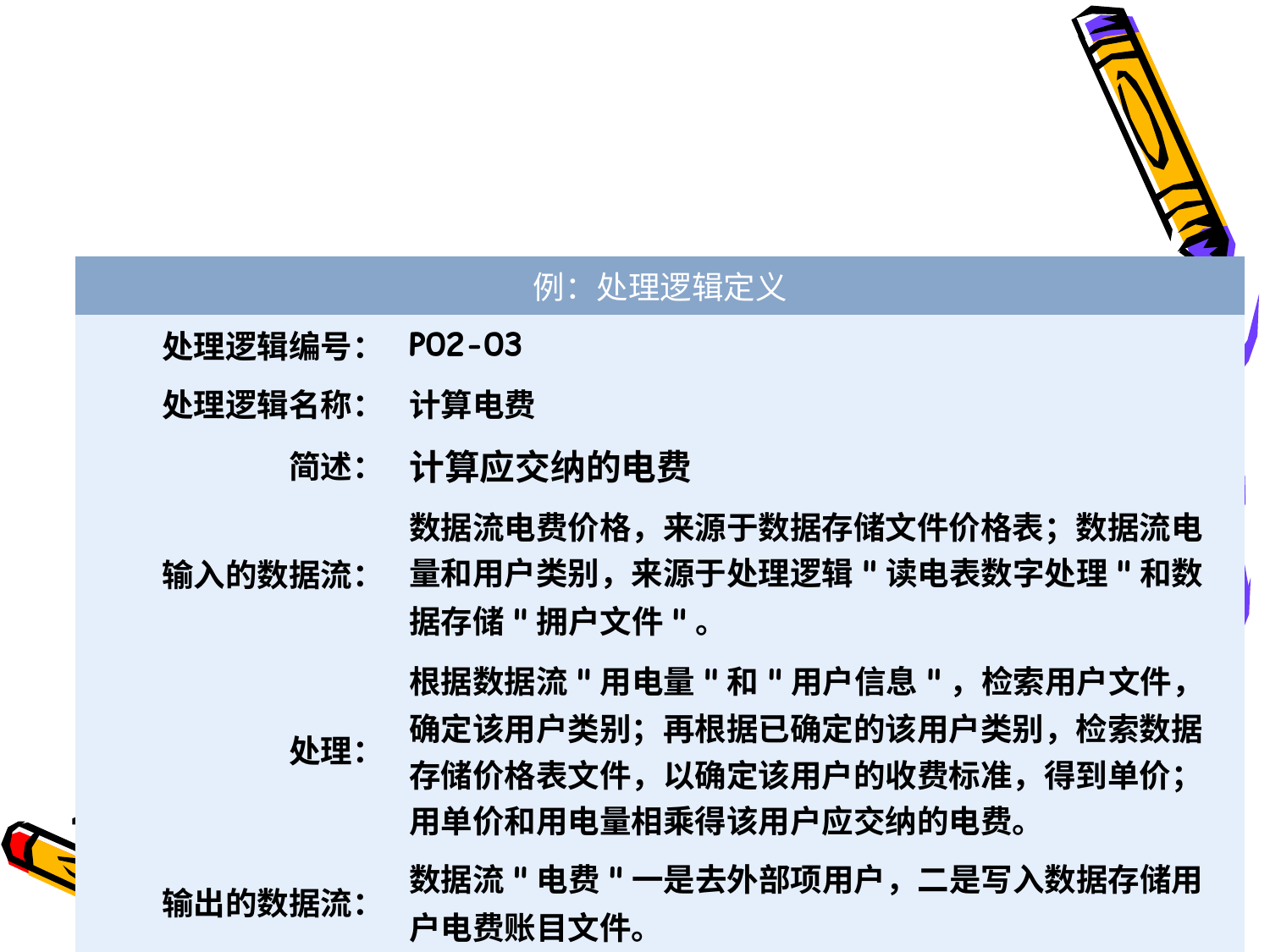

#
4、处理逻辑的定义： 处理逻辑的定义仅对数据流程图中最底层的处理逻辑加以说明。
| 例：处理逻辑定义 |  |
| --- | --- |
| 处理逻辑编号： | P02-03 |
| 处理逻辑名称： | 计算电费 |
| 简述： | 计算应交纳的电费 |
| 输入的数据流： | 数据流电费价格，来源于数据存储文件价格表；数据流电量和用户类别，来源于处理逻辑"读电表数字处理"和数据存储"拥户文件"。 |
| 处理： | 根据数据流"用电量"和"用户信息"，检索用户文件，确定该用户类别；再根据已确定的该用户类别，检索数据存储价格表文件，以确定该用户的收费标准，得到单价；用单价和用电量相乘得该用户应交纳的电费。 |
| 输出的数据流： | 数据流"电费"一是去外部项用户，二是写入数据存储用户电费账目文件。 |
| 处理频率： | 对每个用户每月处理一次。 |
| 表5.5 处理逻辑定义 |  |